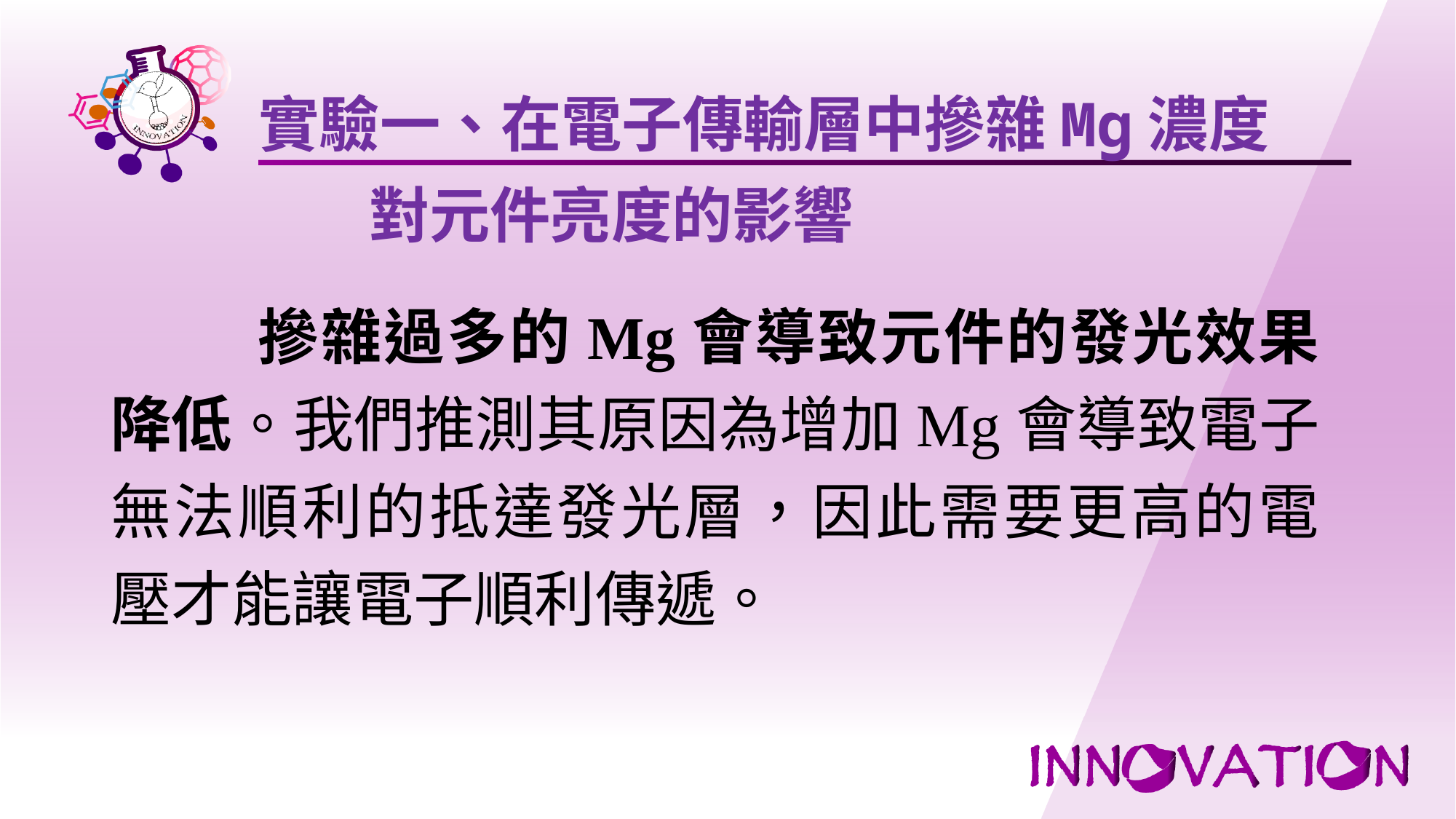

# 實驗一、在電子傳輸層中摻雜Mg濃度 對元件亮度的影響
        摻雜過多的Mg會導致元件的發光效果降低。我們推測其原因為增加Mg會導致電子無法順利的抵達發光層，因此需要更高的電壓才能讓電子順利傳遞。